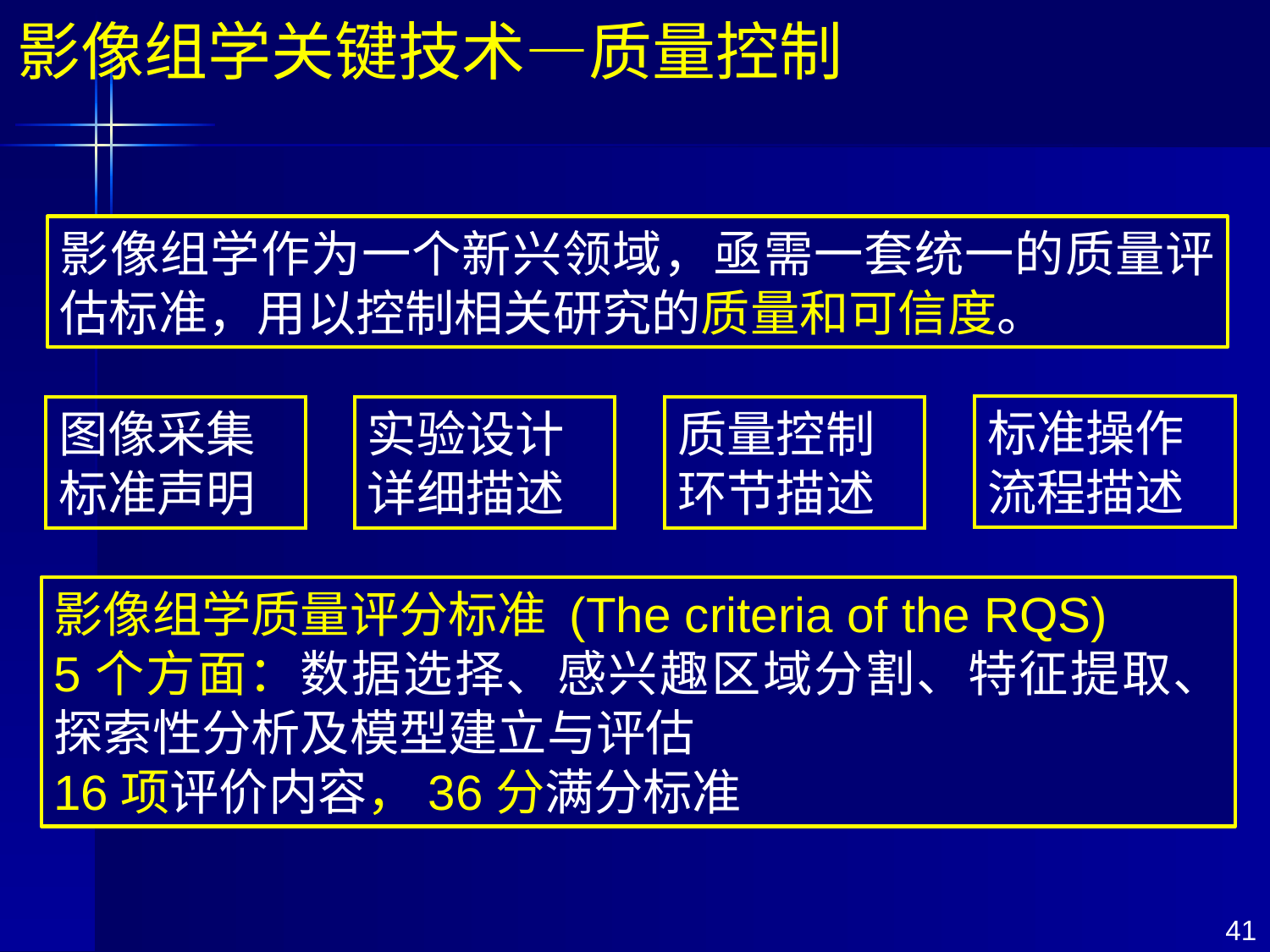

影像组学关键技术—质量控制
影像组学作为一个新兴领域，亟需一套统一的质量评估标准，用以控制相关研究的质量和可信度。
标准操作流程描述
图像采集标准声明
实验设计详细描述
质量控制环节描述
影像组学质量评分标准 (The criteria of the RQS)
5个方面：数据选择、感兴趣区域分割、特征提取、探索性分析及模型建立与评估
16项评价内容，36分满分标准